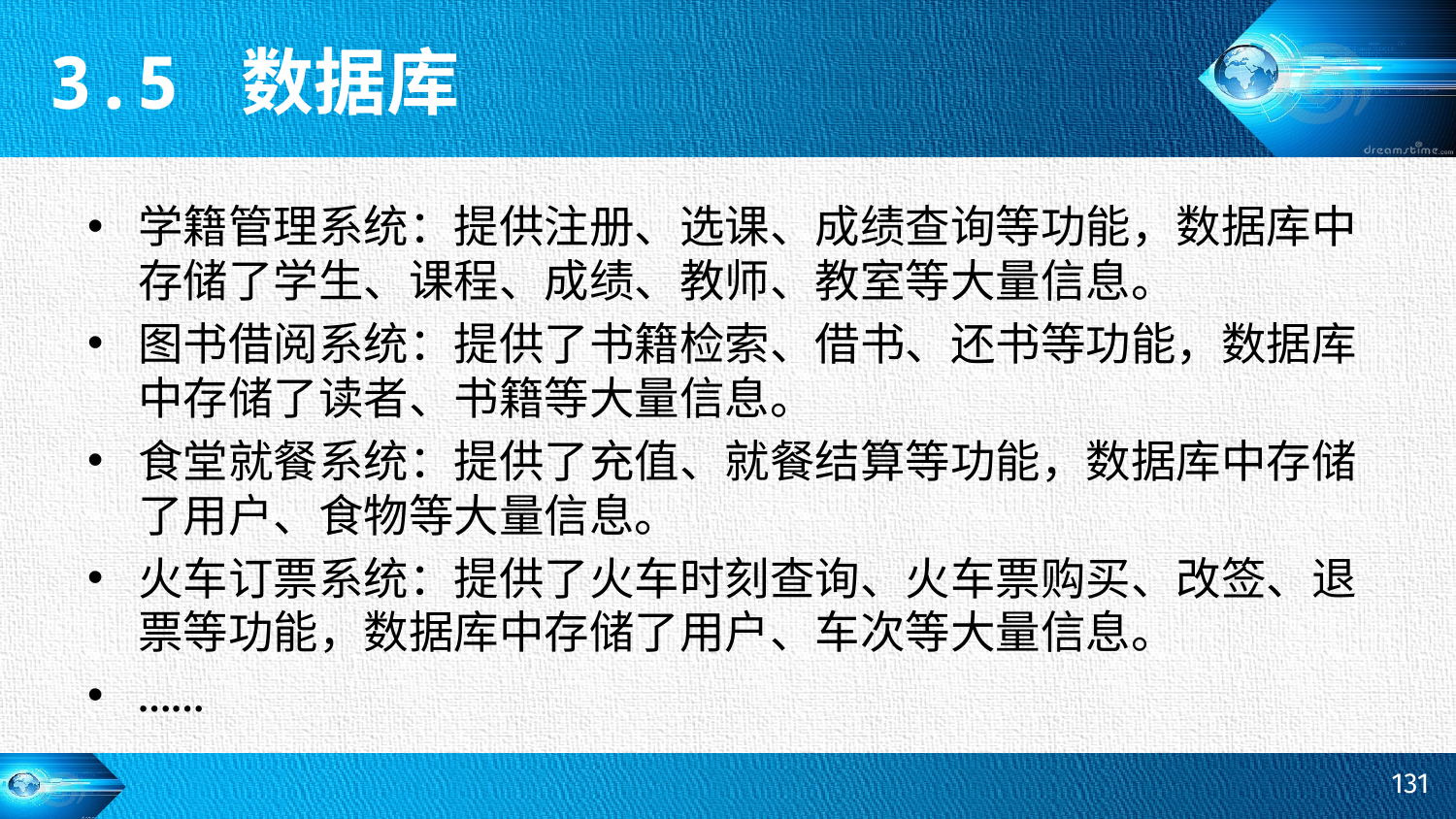

3.5 数据库
学籍管理系统：提供注册、选课、成绩查询等功能，数据库中存储了学生、课程、成绩、教师、教室等大量信息。
图书借阅系统：提供了书籍检索、借书、还书等功能，数据库中存储了读者、书籍等大量信息。
食堂就餐系统：提供了充值、就餐结算等功能，数据库中存储了用户、食物等大量信息。
火车订票系统：提供了火车时刻查询、火车票购买、改签、退票等功能，数据库中存储了用户、车次等大量信息。
……
131